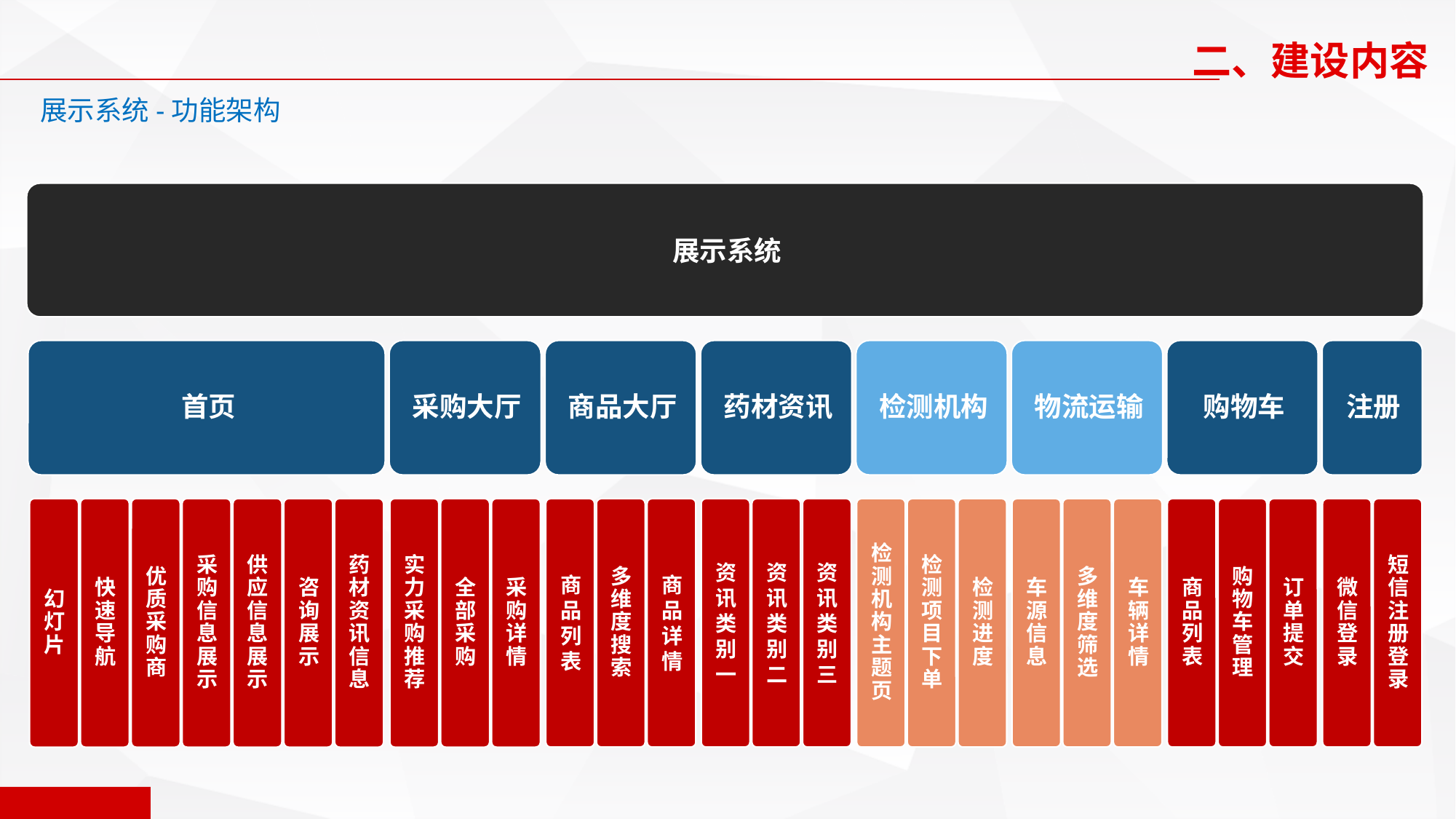

二、建设内容
展示系统-功能架构
展示系统
首页
幻灯片
快速导航
优质采购商
采购信息展示
供应信息展示
咨询展示
药材资讯信息
采购大厅
实力采购推荐
全部采购
采购详情
商品大厅
商品列表
多维度搜索
商品详情
药材资讯
资讯类别一
资讯类别二
资讯类别三
检测机构
检测机构主题页
检测项目下单
检测进度
物流运输
车源信息
多维度筛选
车辆详情
购物车
商品列表
购物车管理
订单提交
注册
微信登录
短信注册登录
功能架构图